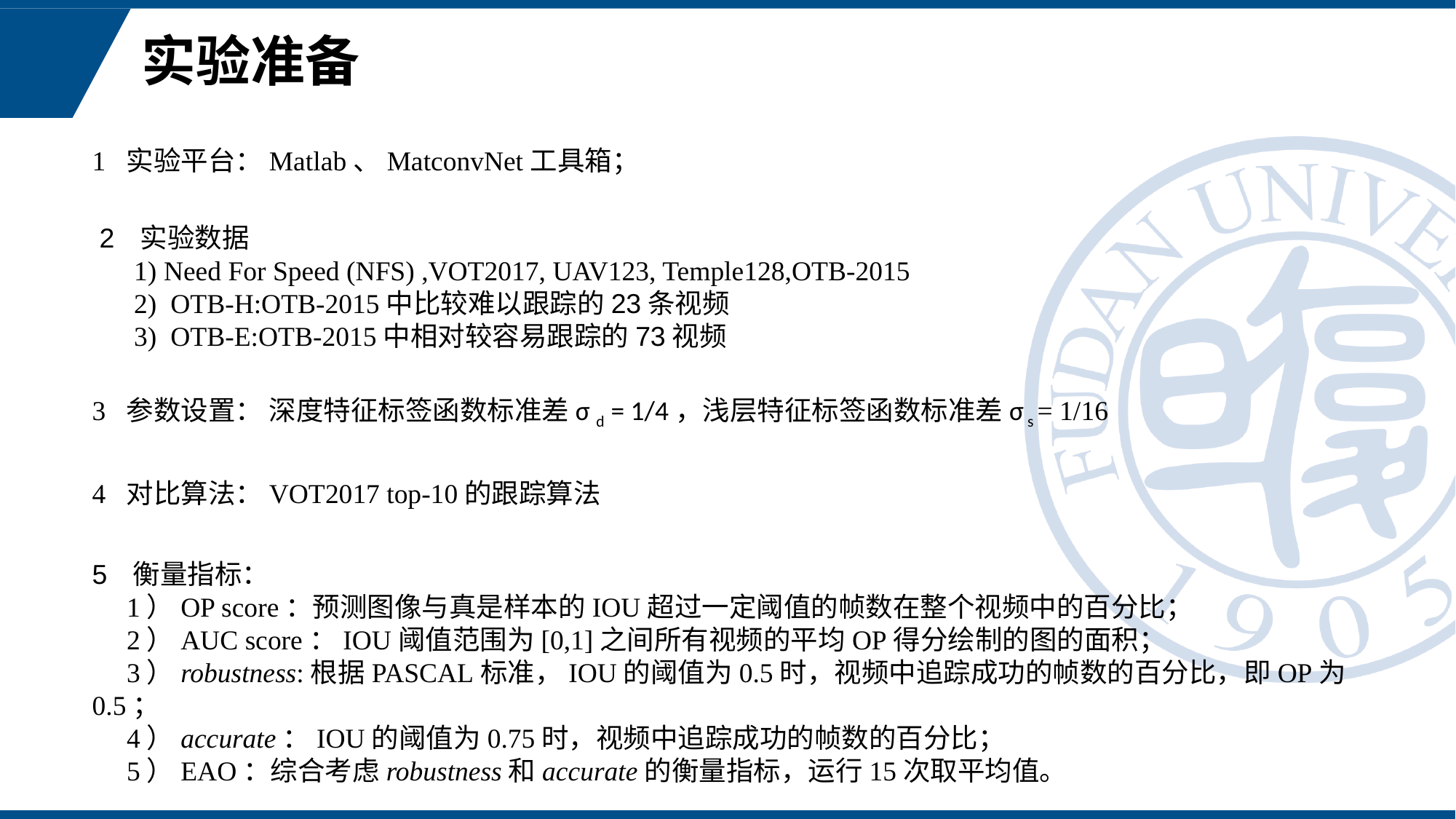

# 实验准备
1  实验平台：Matlab、MatconvNet工具箱；
实验数据
     1) Need For Speed (NFS) ,VOT2017, UAV123, Temple128,OTB-2015
     2)  OTB-H:OTB-2015中比较难以跟踪的23条视频
     3)  OTB-E:OTB-2015中相对较容易跟踪的73视频
3  参数设置： 深度特征标签函数标准差σ d = 1/4，浅层特征标签函数标准差σ s = 1/16
4  对比算法：VOT2017 top-10的跟踪算法
衡量指标：
     1）OP score：预测图像与真是样本的IOU超过一定阈值的帧数在整个视频中的百分比；
     2）AUC score：IOU阈值范围为[0,1]之间所有视频的平均OP得分绘制的图的面积；
     3）robustness:根据PASCAL标准，IOU的阈值为0.5时，视频中追踪成功的帧数的百分比，即OP为0.5；
     4）accurate：IOU的阈值为0.75时，视频中追踪成功的帧数的百分比；
     5）EAO：综合考虑robustness和accurate的衡量指标，运行15次取平均值。